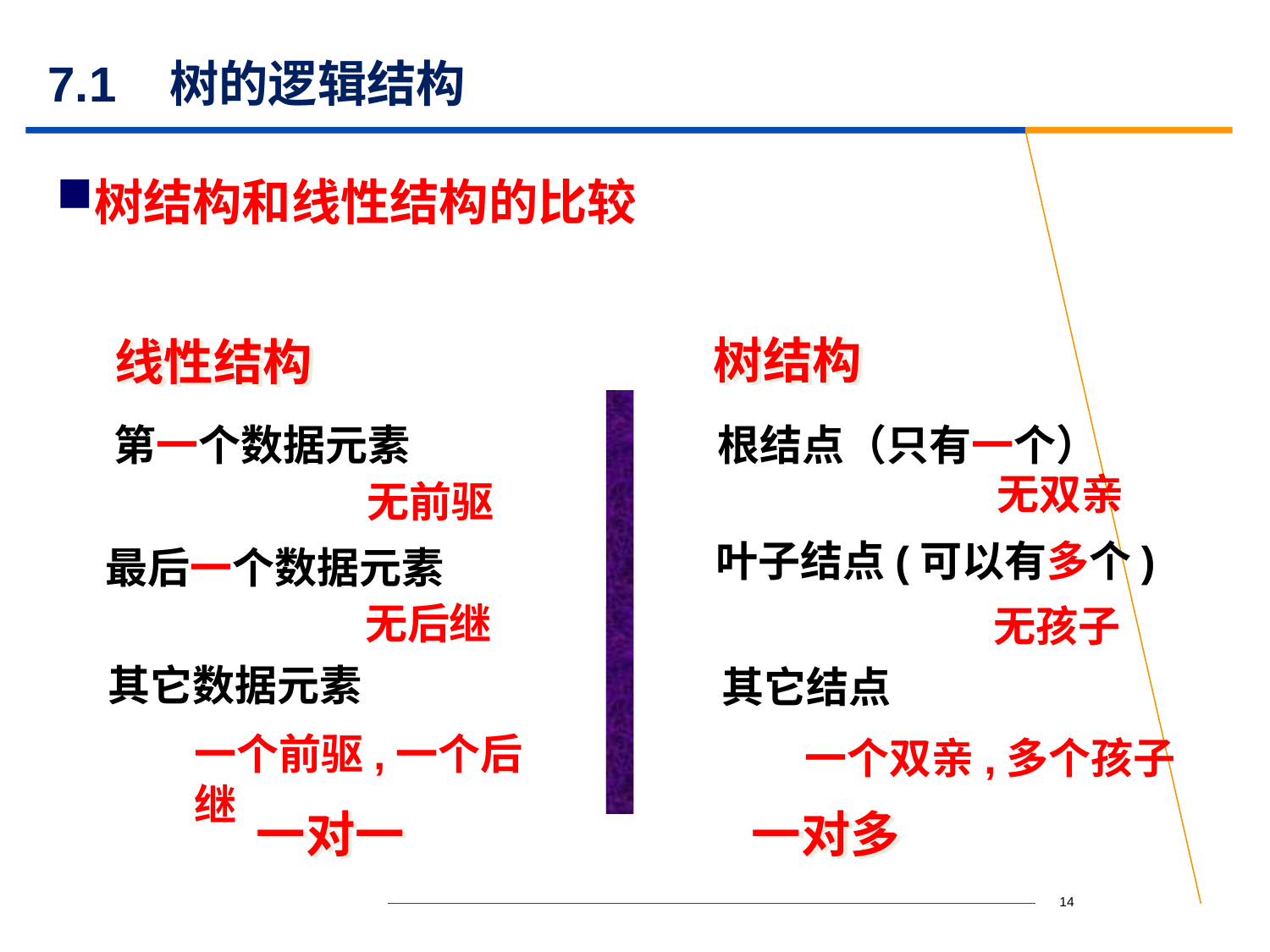

# 7.1   树的逻辑结构
树结构和线性结构的比较
树结构
线性结构

第一个数据元素
根结点（只有一个）
无双亲
无前驱
叶子结点(可以有多个)
最后一个数据元素
无后继
无孩子
其它数据元素
其它结点
一个前驱,一个后继
一个双亲,多个孩子
一对一                               一对多